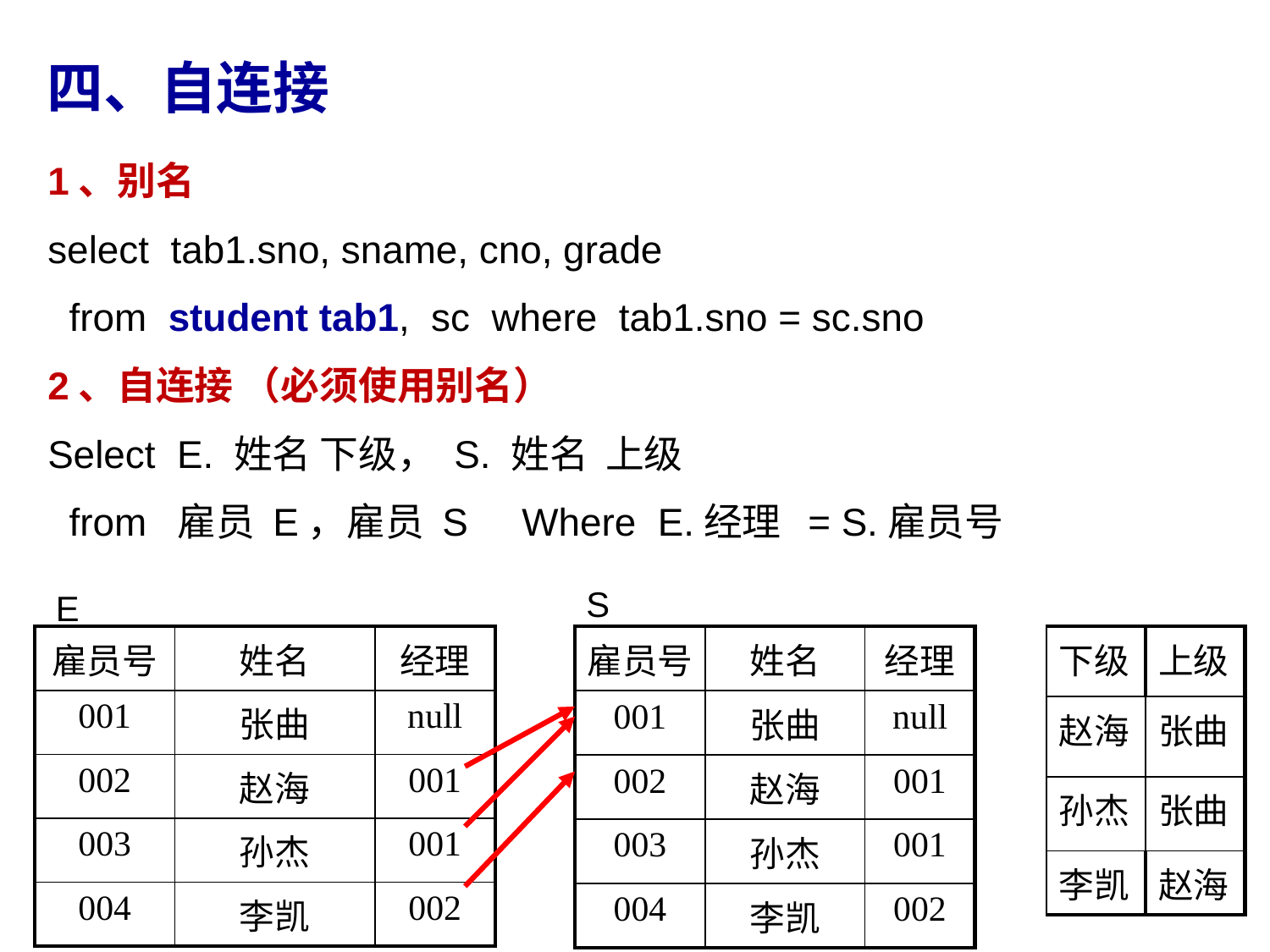

四、自连接
1、别名
select  tab1.sno, sname, cno, grade
  from  student tab1,  sc  where  tab1.sno = sc.sno
2、自连接 （必须使用别名）
Select  E. 姓名 下级， S. 姓名  上级
  from  雇员 E，雇员 S     Where  E.经理  = S.雇员号
S
E
| 雇员号 | 姓名 | 经理 |
| --- | --- | --- |
| 001 | 张曲 | null |
| 002 | 赵海 | 001 |
| 003 | 孙杰 | 001 |
| 004 | 李凯 | 002 |
| 雇员号 | 姓名 | 经理 |
| --- | --- | --- |
| 001 | 张曲 | null |
| 002 | 赵海 | 001 |
| 003 | 孙杰 | 001 |
| 004 | 李凯 | 002 |
| 下级 | 上级 |
| --- | --- |
| 赵海 | 张曲 |
| 孙杰 | 张曲 |
| 李凯 | 赵海 |